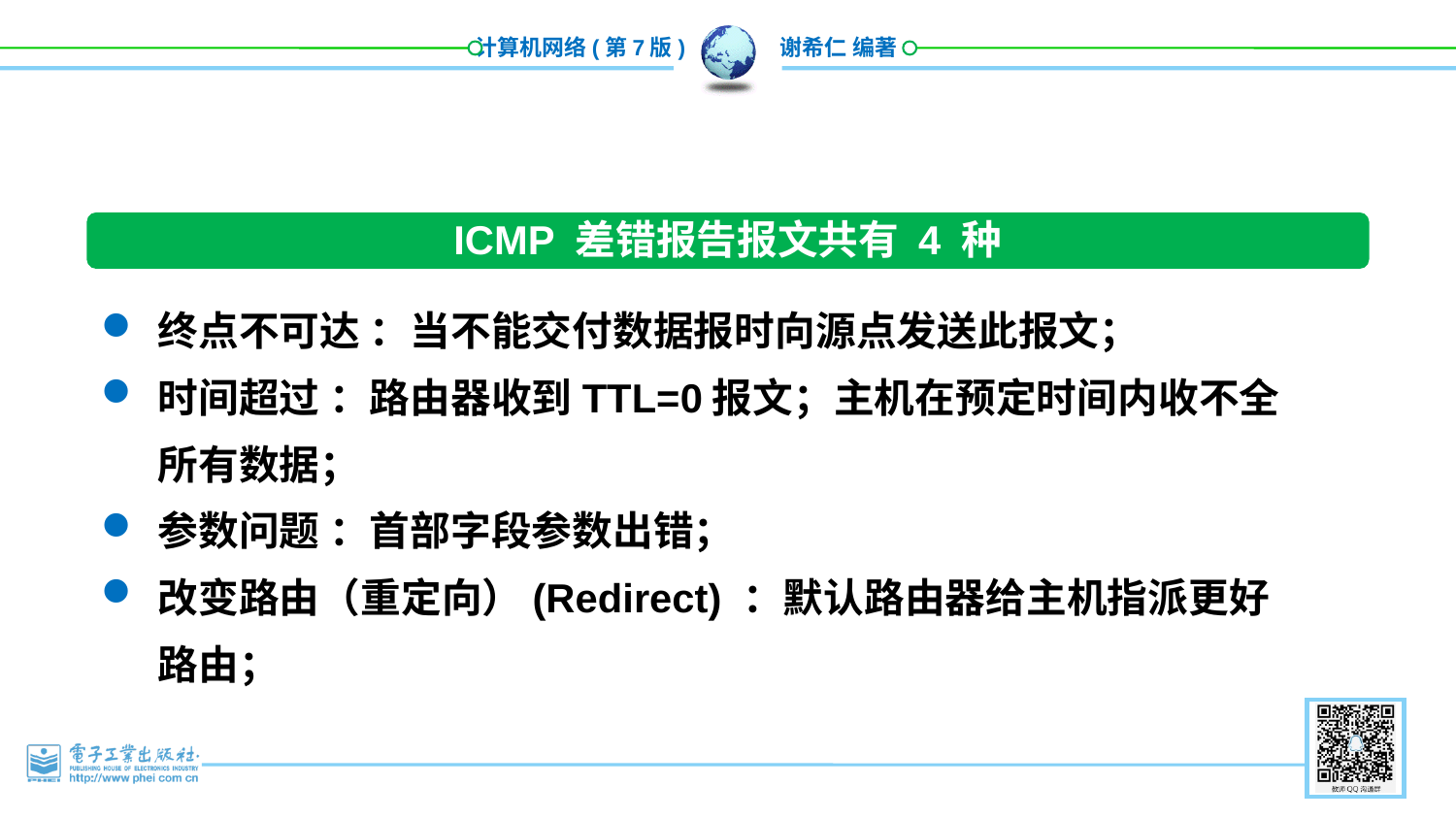

ICMP 差错报告报文共有 4 种

终点不可达 ：当不能交付数据报时向源点发送此报文；
时间超过 ：路由器收到TTL=0报文；主机在预定时间内收不全所有数据；
参数问题 ：首部字段参数出错；
改变路由（重定向）(Redirect) ：默认路由器给主机指派更好路由；